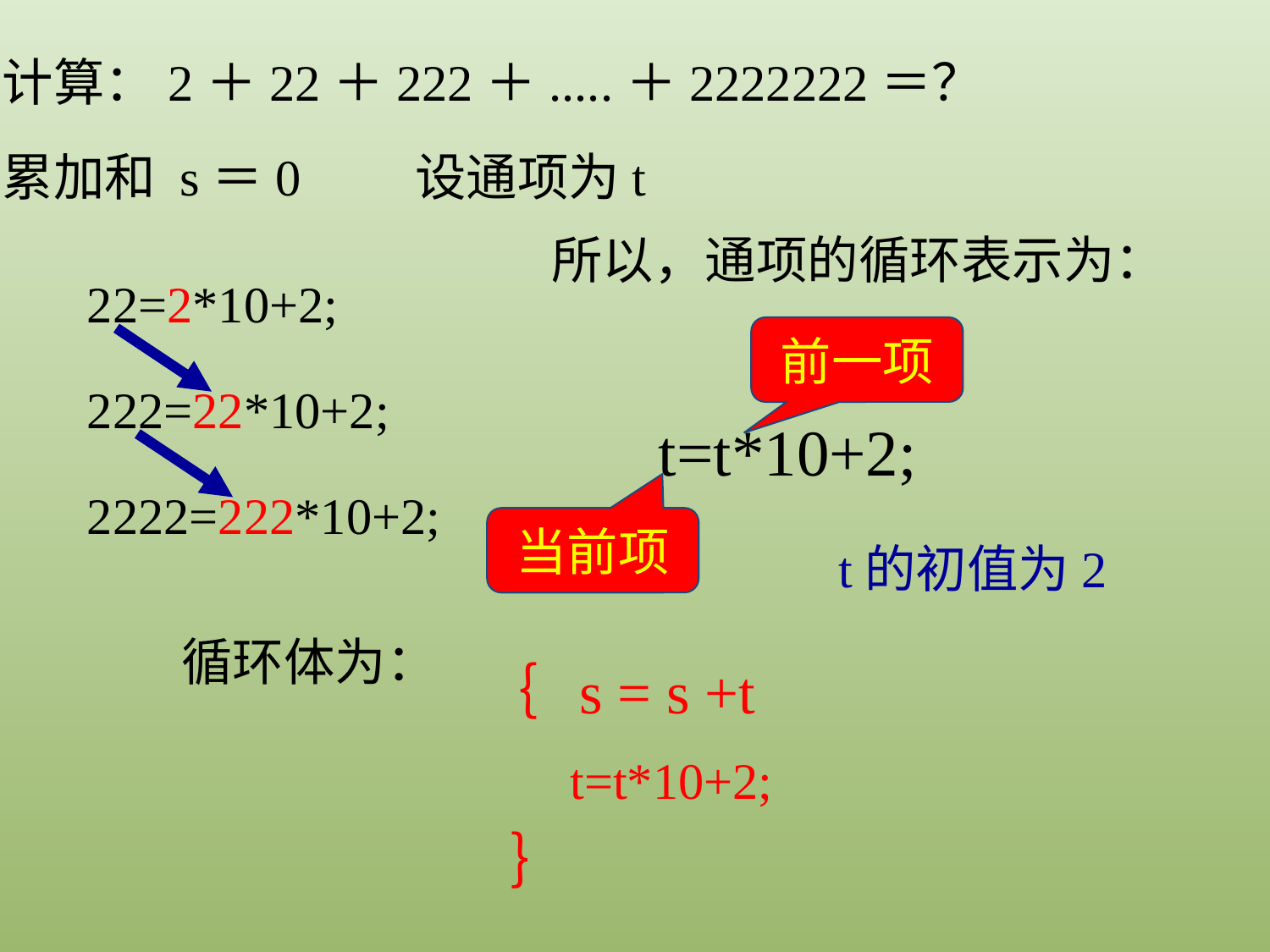

计算：2＋22＋222＋.....＋2222222＝？
累加和 s＝0
设通项为t
所以，通项的循环表示为：
22=2*10+2;
前一项

222=22*10+2;
t=t*10+2;

2222=222*10+2;
当前项
t的初值为2
循环体为：
｛  s = s +t
   t=t*10+2;
｝
161